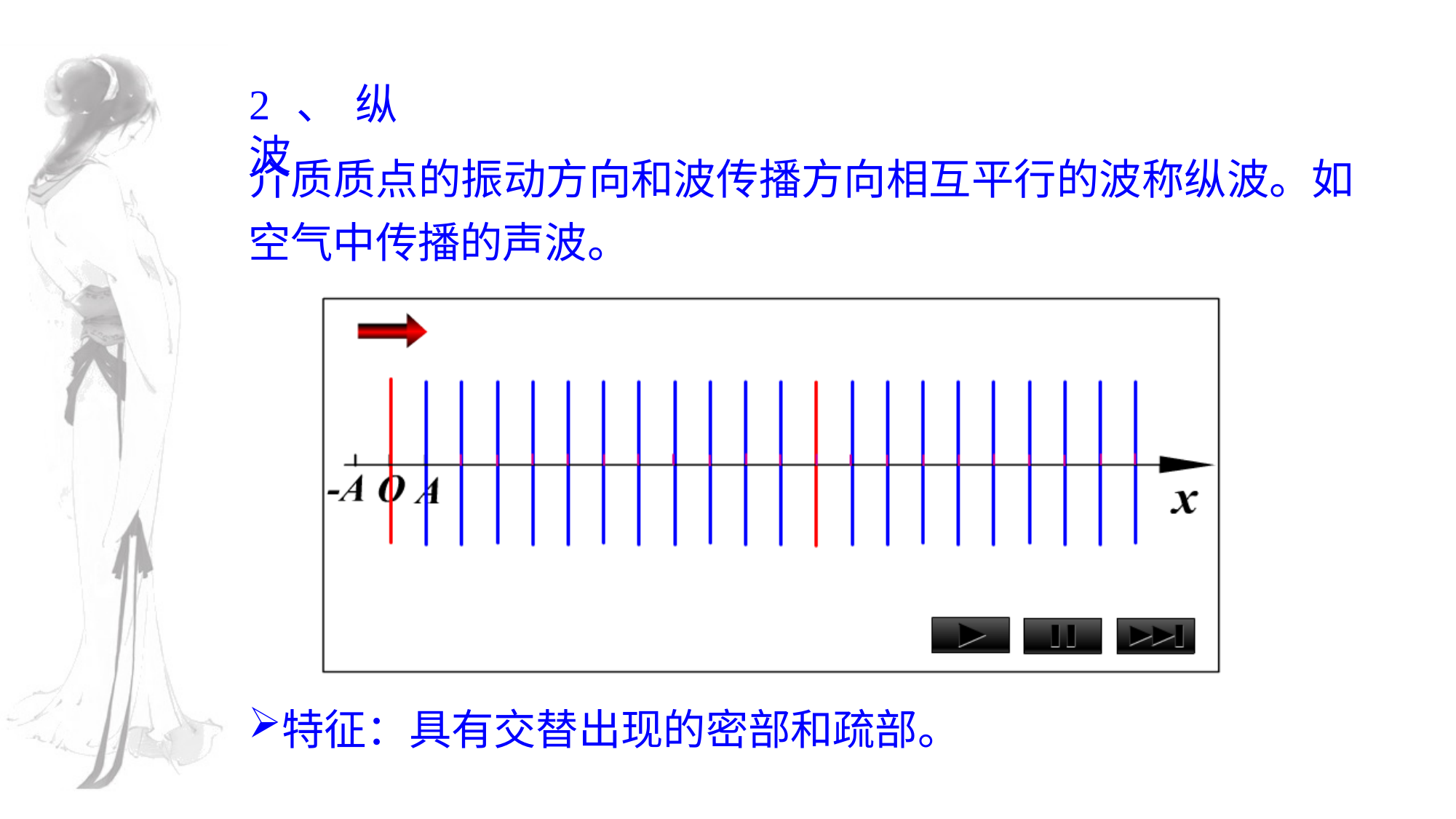

2、纵波
介质质点的振动方向和波传播方向相互平行的波称纵波。如空气中传播的声波。
特征：具有交替出现的密部和疏部。